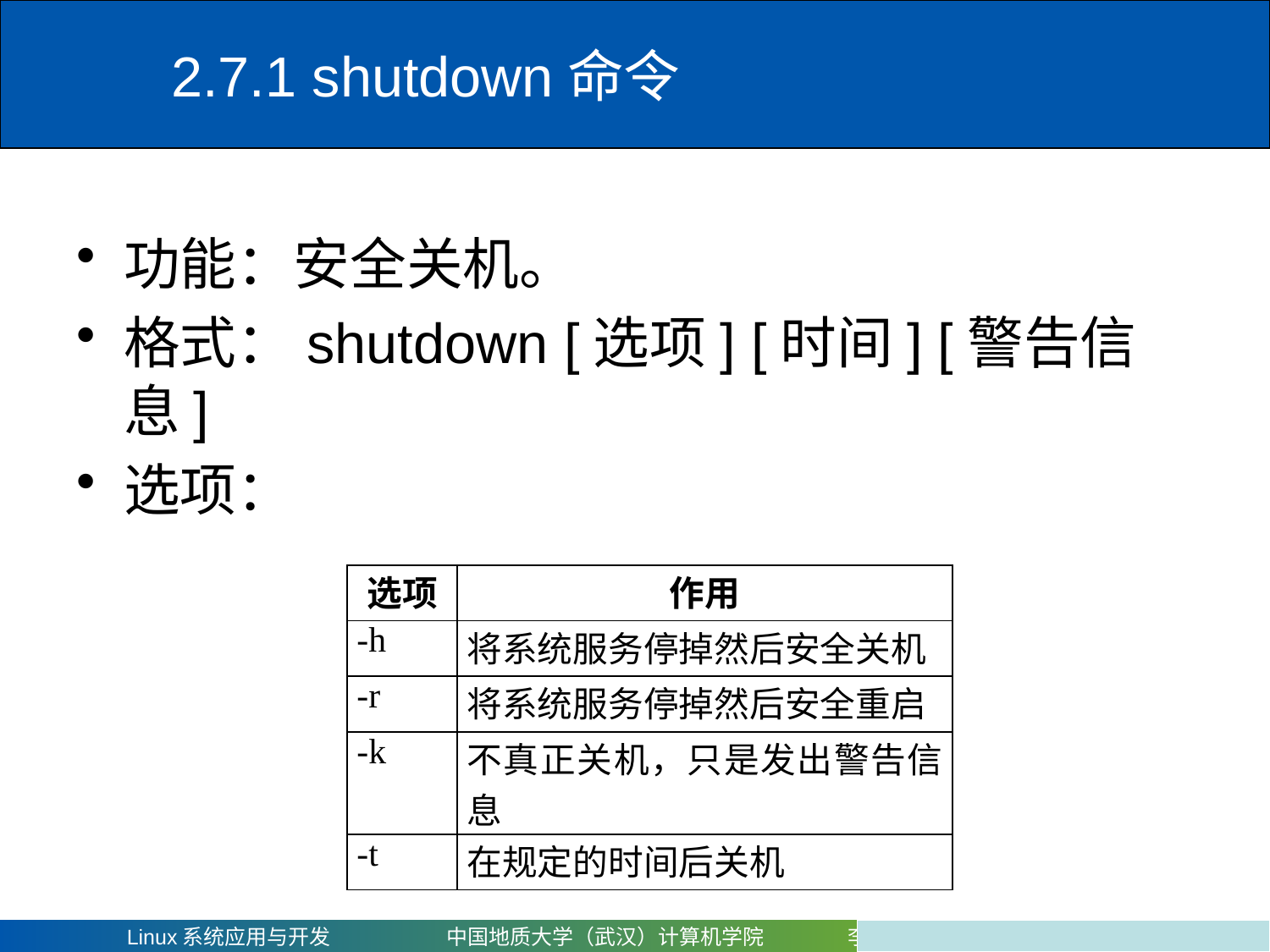

# 2.7.1 shutdown命令
功能：安全关机。
格式：shutdown [选项] [时间] [警告信息]
选项：
| 选项 | 作用 |
| --- | --- |
| -h | 将系统服务停掉然后安全关机 |
| -r | 将系统服务停掉然后安全重启 |
| -k | 不真正关机，只是发出警告信息 |
| -t | 在规定的时间后关机 |